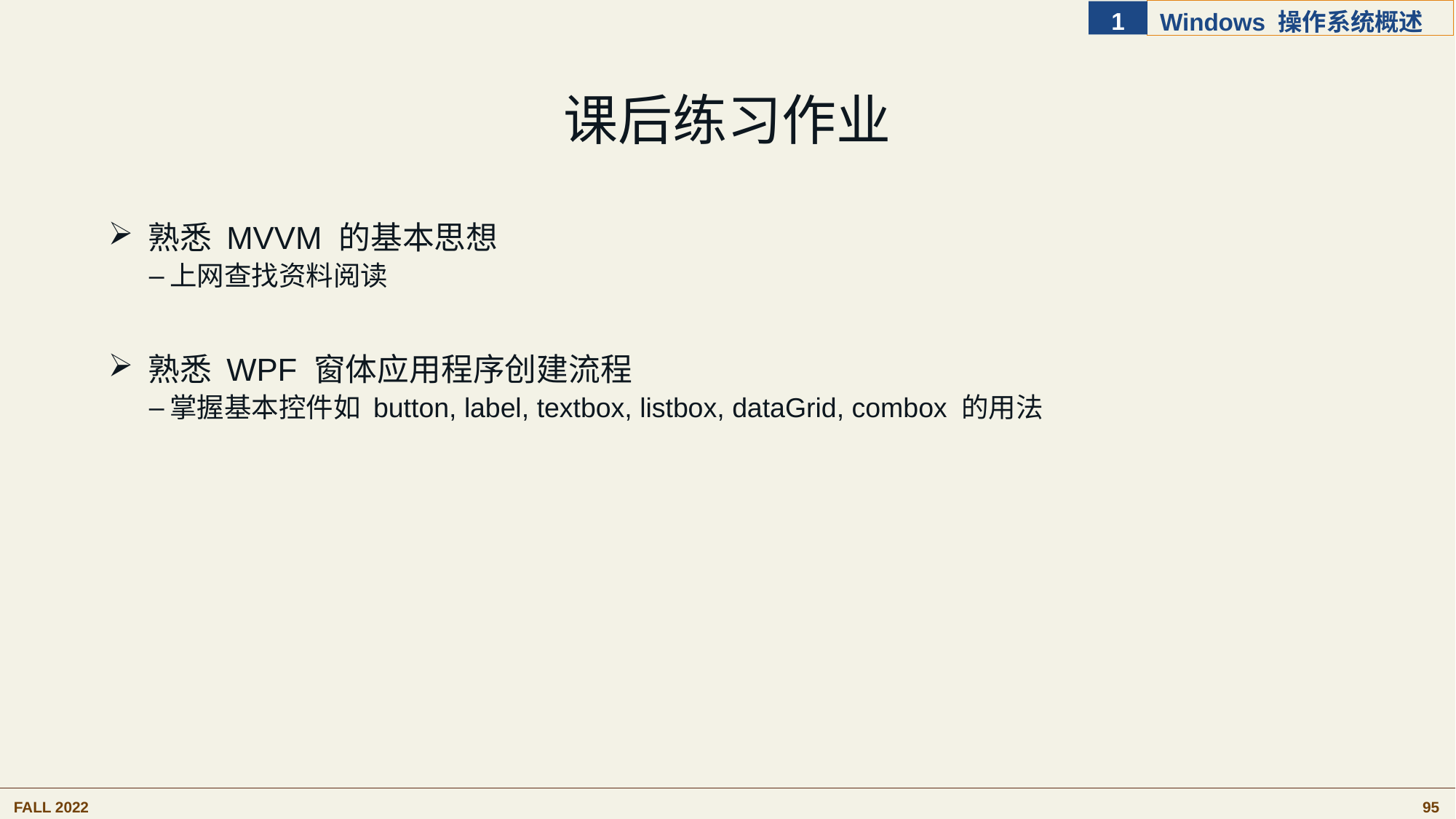

# 课后练习作业
 熟悉 MVVM 的基本思想
上网查找资料阅读

 熟悉 WPF 窗体应用程序创建流程
掌握基本控件如 button, label, textbox, listbox, dataGrid, combox 的用法